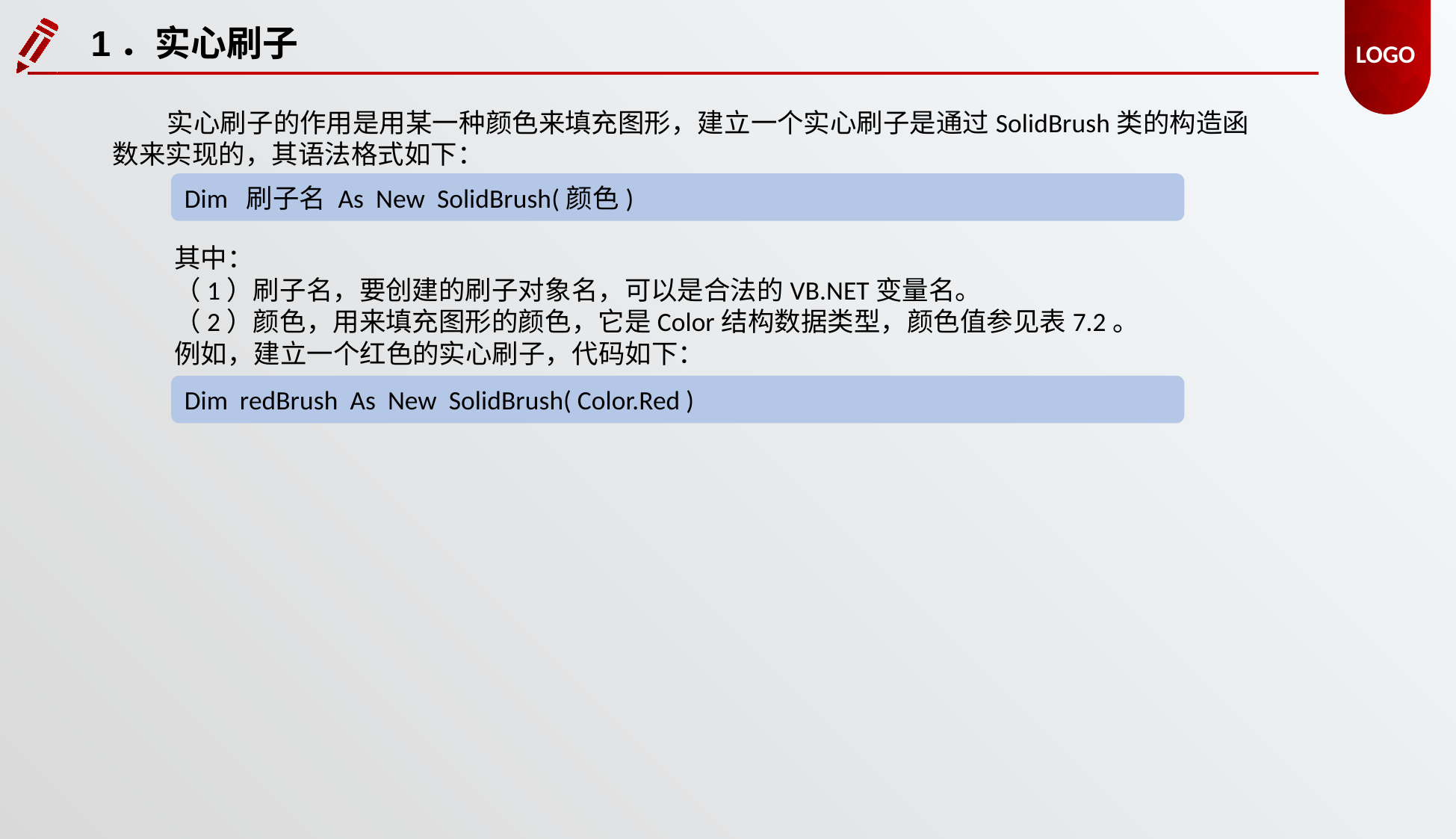

1．实心刷子
实心刷子的作用是用某一种颜色来填充图形，建立一个实心刷子是通过SolidBrush类的构造函数来实现的，其语法格式如下：
Dim  刷子名 As  New  SolidBrush(颜色)
其中：
（1）刷子名，要创建的刷子对象名，可以是合法的VB.NET变量名。
（2）颜色，用来填充图形的颜色，它是Color结构数据类型，颜色值参见表7.2。
例如，建立一个红色的实心刷子，代码如下：
Dim  redBrush  As  New  SolidBrush( Color.Red )